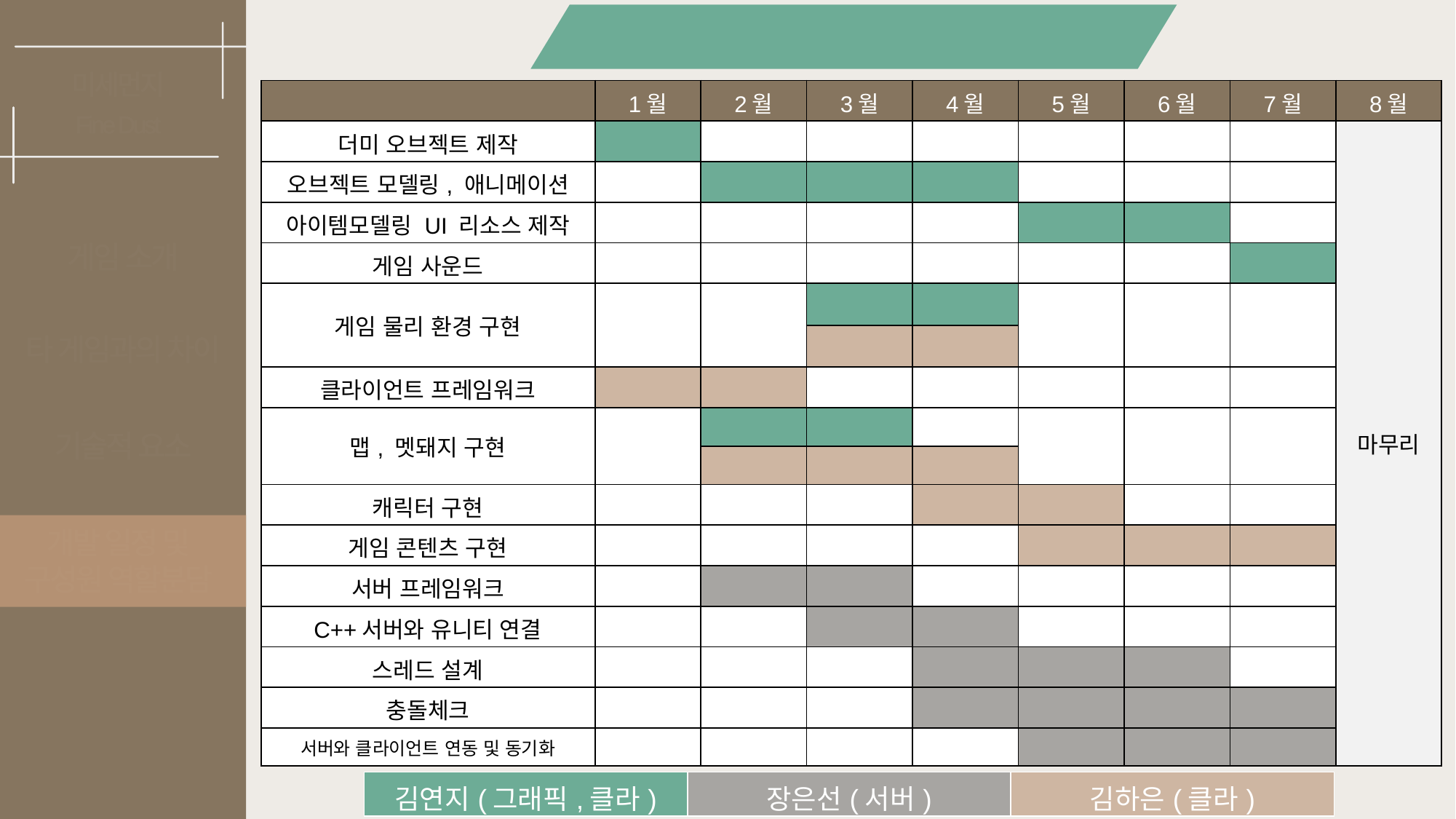

개발 일정 및 역할분담 표
미세먼지
|  | 1월 | 2월 | 3월 | 4월 | 5월 | 6월 | 7월 | 8월 |
| --- | --- | --- | --- | --- | --- | --- | --- | --- |
| 더미 오브젝트 제작 |  |  |  |  |  |  |  | 마무리 |
| 오브젝트 모델링, 애니메이션 |  |  |  |  |  |  |  |  |
| 아이템모델링 UI 리소스 제작 |  |  |  |  |  |  |  |  |
| 게임 사운드 |  |  |  |  |  |  |  |  |
| 게임 물리 환경 구현 |  |  |  |  |  |  |  |  |
|  |  |  |  |  |  |  |  |  |
| 클라이언트 프레임워크 |  |  |  |  |  |  |  |  |
| 맵, 멧돼지 구현 |  |  |  |  |  |  |  |  |
|  |  |  |  |  |  |  |  |  |
| 캐릭터 구현 |  |  |  |  |  |  |  |  |
| 게임 콘텐츠 구현 |  |  |  |  |  |  |  |  |
| 서버 프레임워크 |  |  |  |  |  |  |  |  |
| C++서버와 유니티 연결 |  |  |  |  |  |  |  |  |
| 스레드 설계 |  |  |  |  |  |  |  |  |
| 충돌체크 |  |  |  |  |  |  |  |  |
| 서버와 클라이언트 연동 및 동기화 |  |  |  |  |  |  |  |  |
Fine Dust
게임 소개
타 게임과의 차이
기술적 요소

개발 일정 및
구성원 역할분담
| 김연지(그래픽,클라) | 장은선(서버) | 김하은(클라) |
| --- | --- | --- |